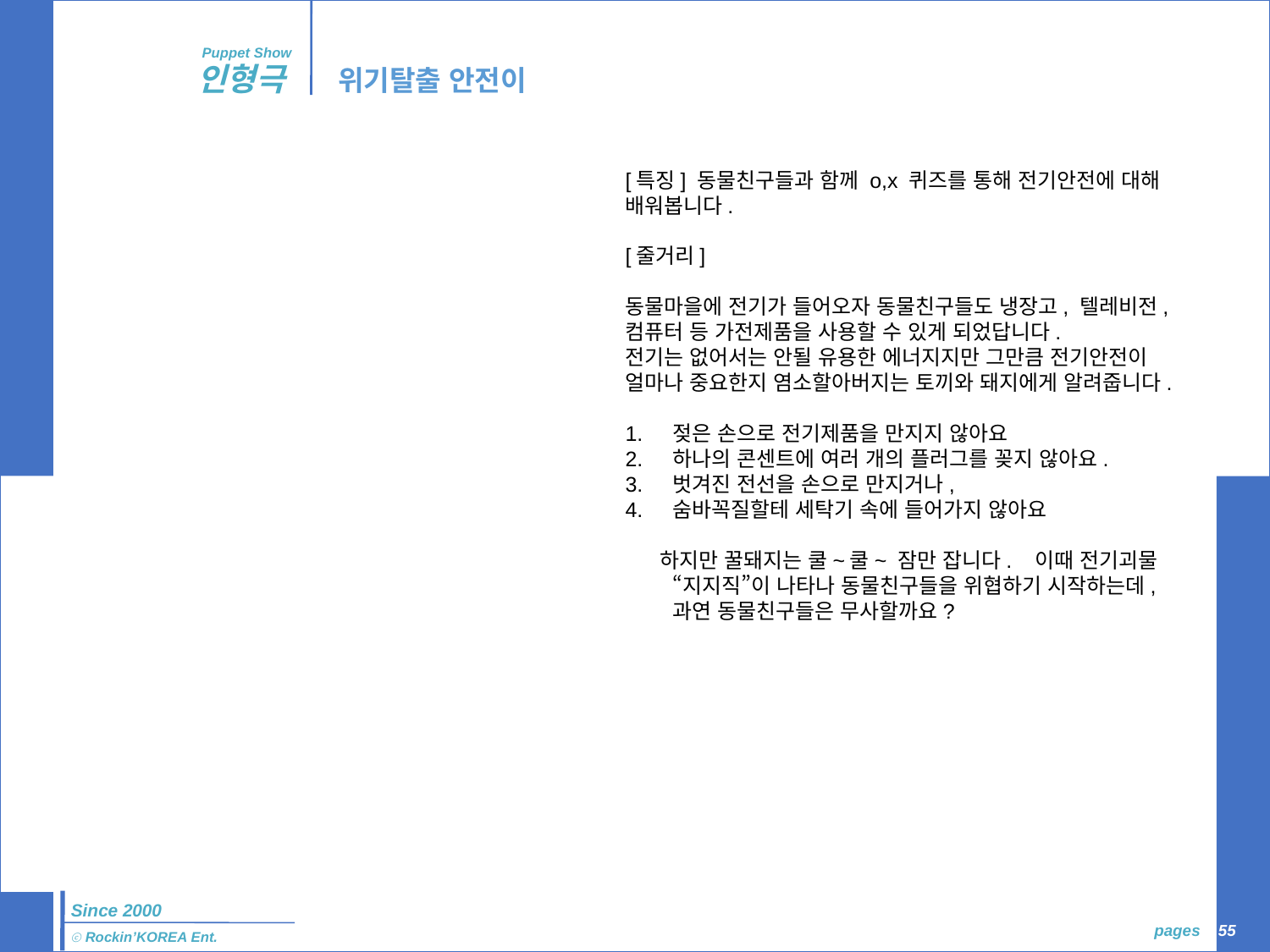

Puppet Show
인형극
위기탈출 안전이
[특징] 동물친구들과 함께 o,x 퀴즈를 통해 전기안전에 대해 배워봅니다.

[줄거리]

동물마을에 전기가 들어오자 동물친구들도 냉장고, 텔레비전, 컴퓨터 등 가전제품을 사용할 수 있게 되었답니다.
전기는 없어서는 안될 유용한 에너지지만 그만큼 전기안전이 얼마나 중요한지 염소할아버지는 토끼와 돼지에게 알려줍니다.

젖은 손으로 전기제품을 만지지 않아요
하나의 콘센트에 여러 개의 플러그를 꽂지 않아요.
벗겨진 전선을 손으로 만지거나,
숨바꼭질할테 세탁기 속에 들어가지 않아요

     하지만 꿀돼지는 쿨~쿨~ 잠만 잡니다.   이때 전기괴물 “지지직”이 나타나 동물친구들을 위협하기 시작하는데, 과연 동물친구들은 무사할까요?

Since 2000
      pages    55
ⓒ Rockin’KOREA Ent.